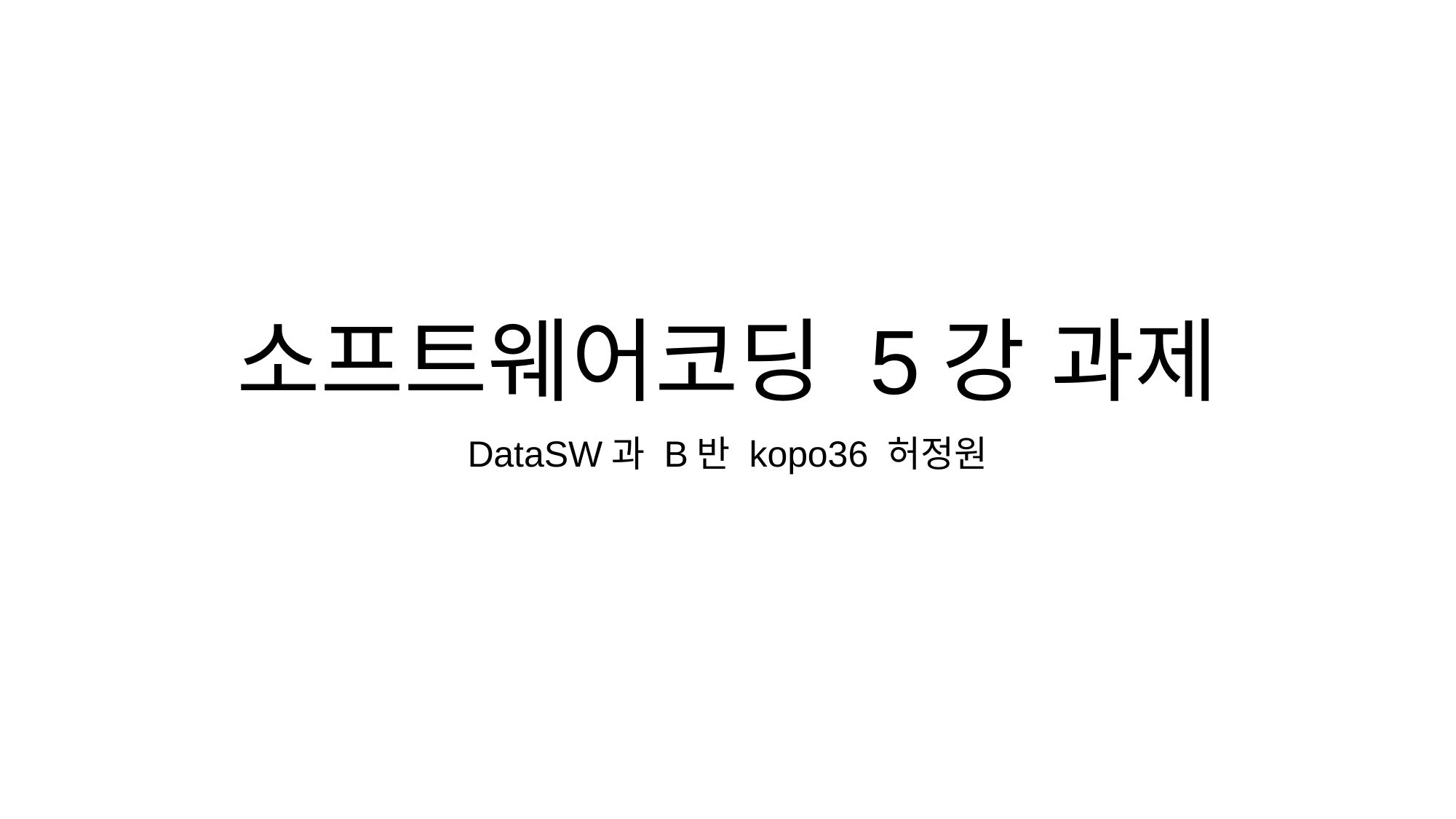

# 소프트웨어코딩 5강 과제
DataSW과 B반 kopo36 허정원